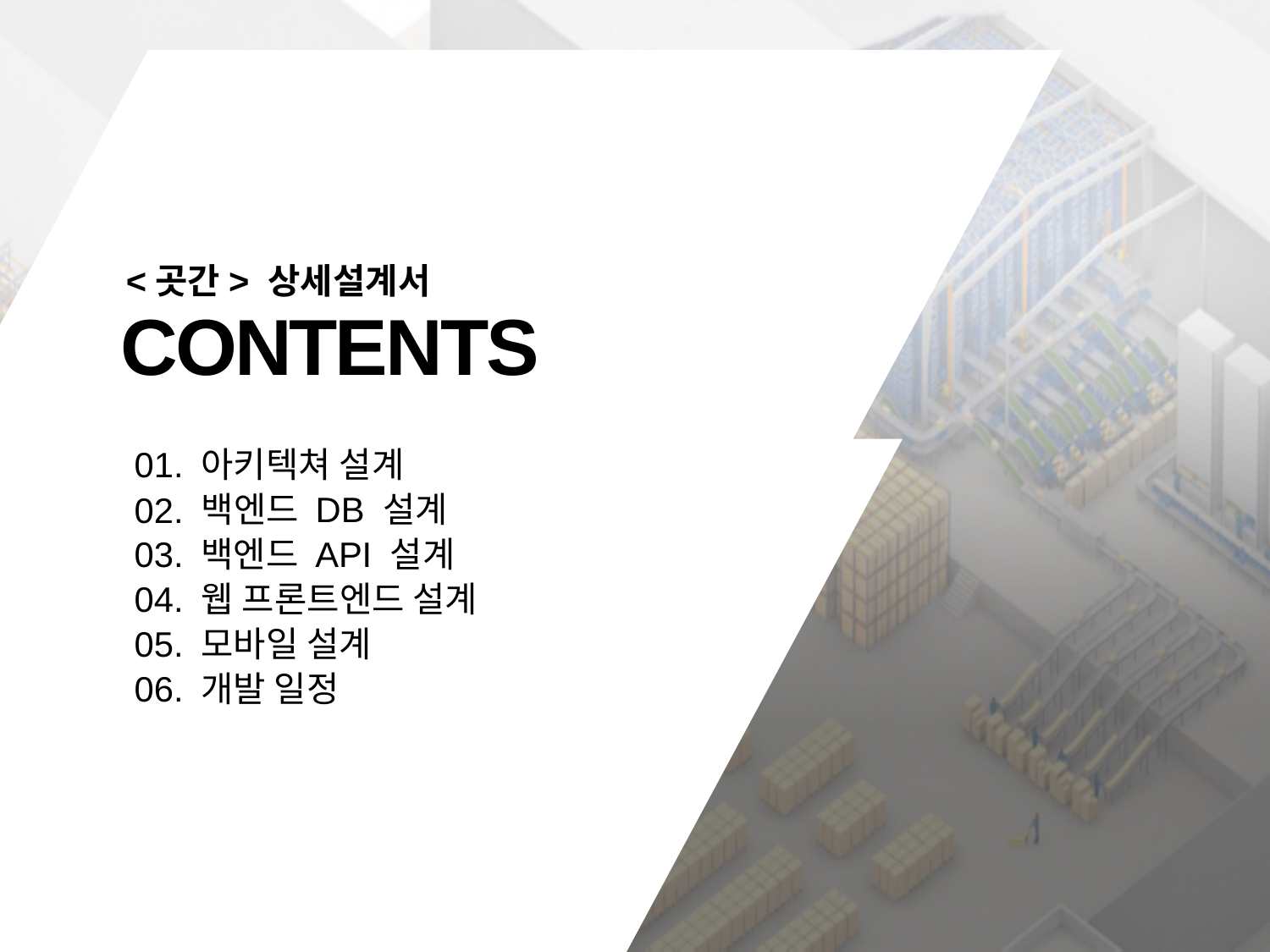

<곳간> 상세설계서
CONTENTS
아키텍쳐 설계
01.
백엔드 DB 설계
02.
03.
백엔드 API 설계
웹 프론트엔드 설계
04.
05.
모바일 설계
개발 일정
06.